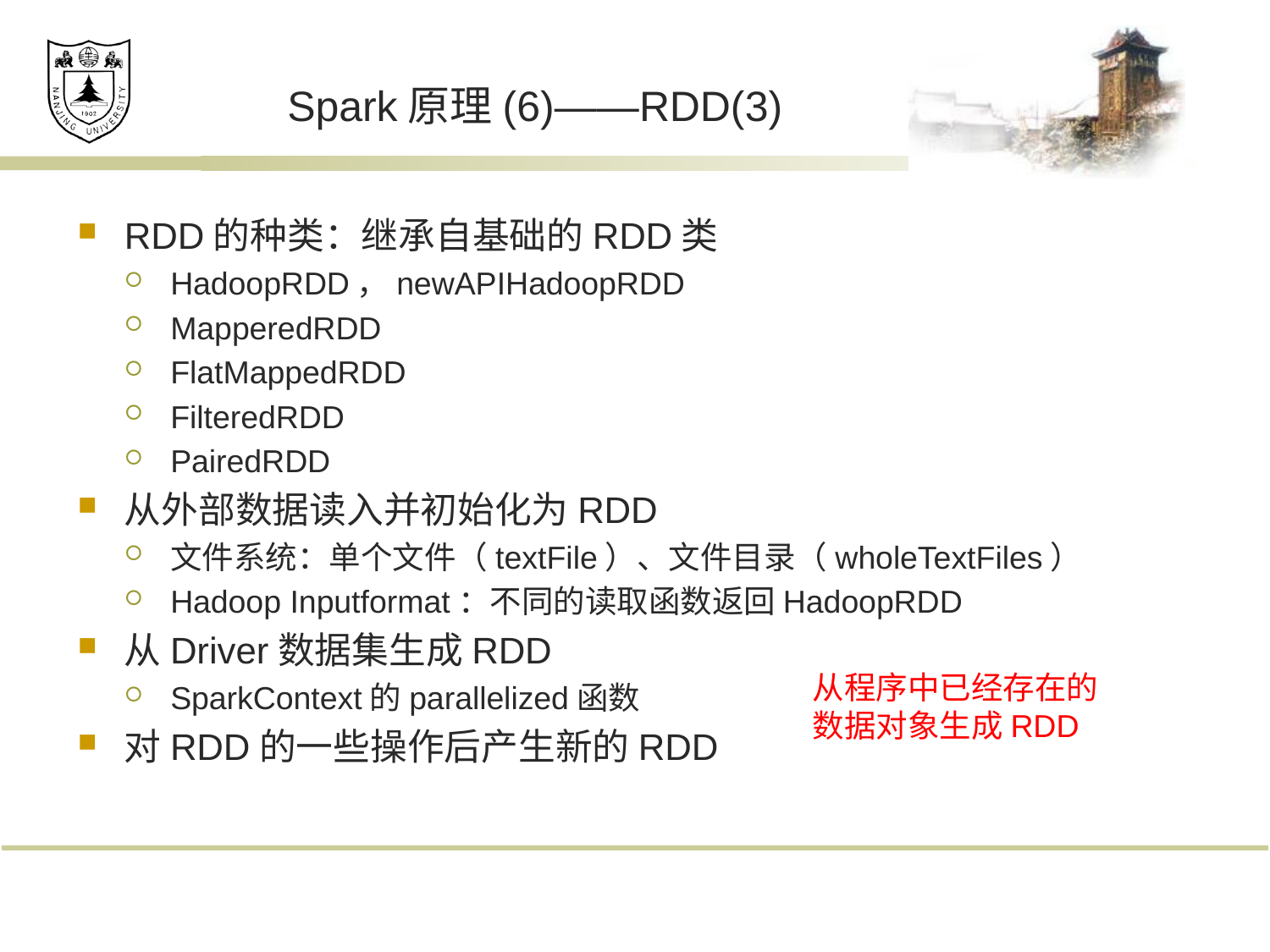

# Spark原理(6)——RDD(3)
RDD的种类：继承自基础的RDD类
HadoopRDD，newAPIHadoopRDD
MapperedRDD
FlatMappedRDD
FilteredRDD
PairedRDD
从外部数据读入并初始化为RDD
文件系统：单个文件（textFile）、文件目录（wholeTextFiles）
Hadoop Inputformat：不同的读取函数返回HadoopRDD
从Driver数据集生成RDD
SparkContext的parallelized函数
对RDD的一些操作后产生新的RDD
从程序中已经存在的
数据对象生成RDD